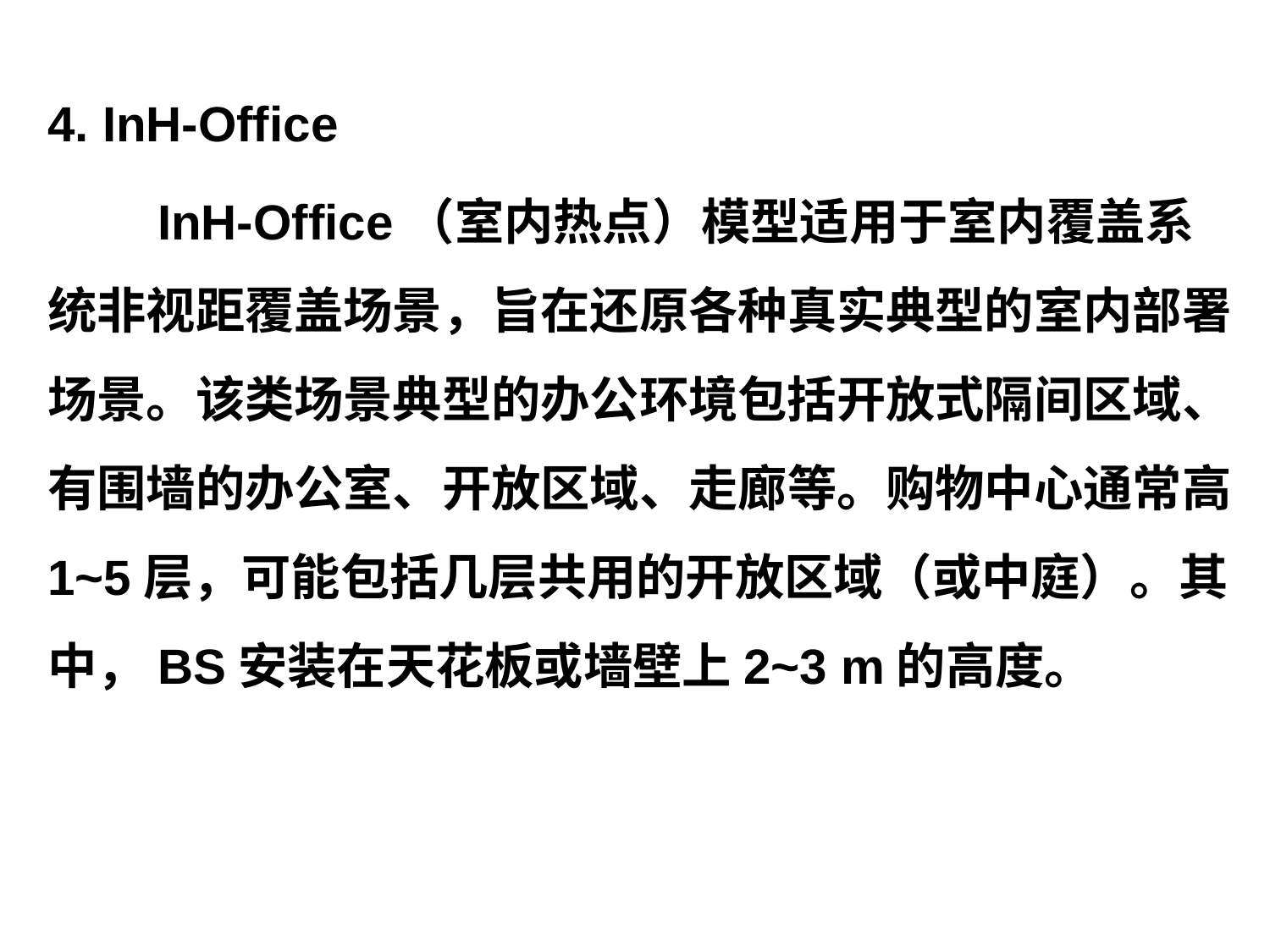

4. InH-Office
        InH-Office（室内热点）模型适用于室内覆盖系统非视距覆盖场景，旨在还原各种真实典型的室内部署场景。该类场景典型的办公环境包括开放式隔间区域、有围墙的办公室、开放区域、走廊等。购物中心通常高1~5层，可能包括几层共用的开放区域（或中庭）。其中，BS安装在天花板或墙壁上2~3 m的高度。